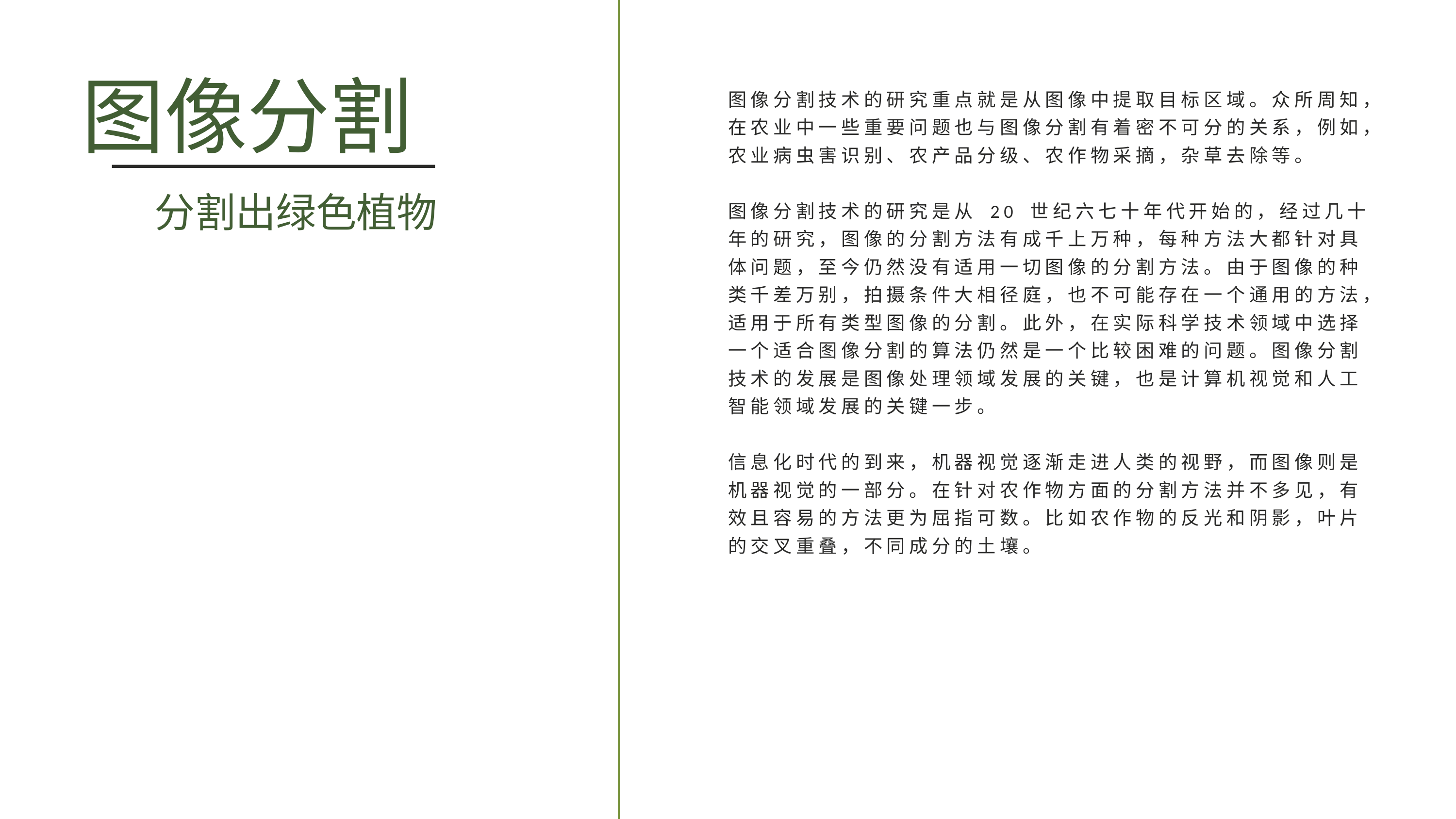

图像分割
	分割出绿色植物
图像分割技术的研究重点就是从图像中提取目标区域。众所周知，在农业中一些重要问题也与图像分割有着密不可分的关系，例如，农业病虫害识别、农产品分级、农作物采摘，杂草去除等。

图像分割技术的研究是从 20 世纪六七十年代开始的，经过几十年的研究，图像的分割方法有成千上万种，每种方法大都针对具体问题，至今仍然没有适用一切图像的分割方法。由于图像的种类千差万别，拍摄条件大相径庭，也不可能存在一个通用的方法，适用于所有类型图像的分割。此外，在实际科学技术领域中选择一个适合图像分割的算法仍然是一个比较困难的问题。图像分割技术的发展是图像处理领域发展的关键，也是计算机视觉和人工智能领域发展的关键一步。

信息化时代的到来，机器视觉逐渐走进人类的视野，而图像则是机器视觉的一部分。在针对农作物方面的分割方法并不多见，有效且容易的方法更为屈指可数。比如农作物的反光和阴影，叶片的交叉重叠，不同成分的土壤。